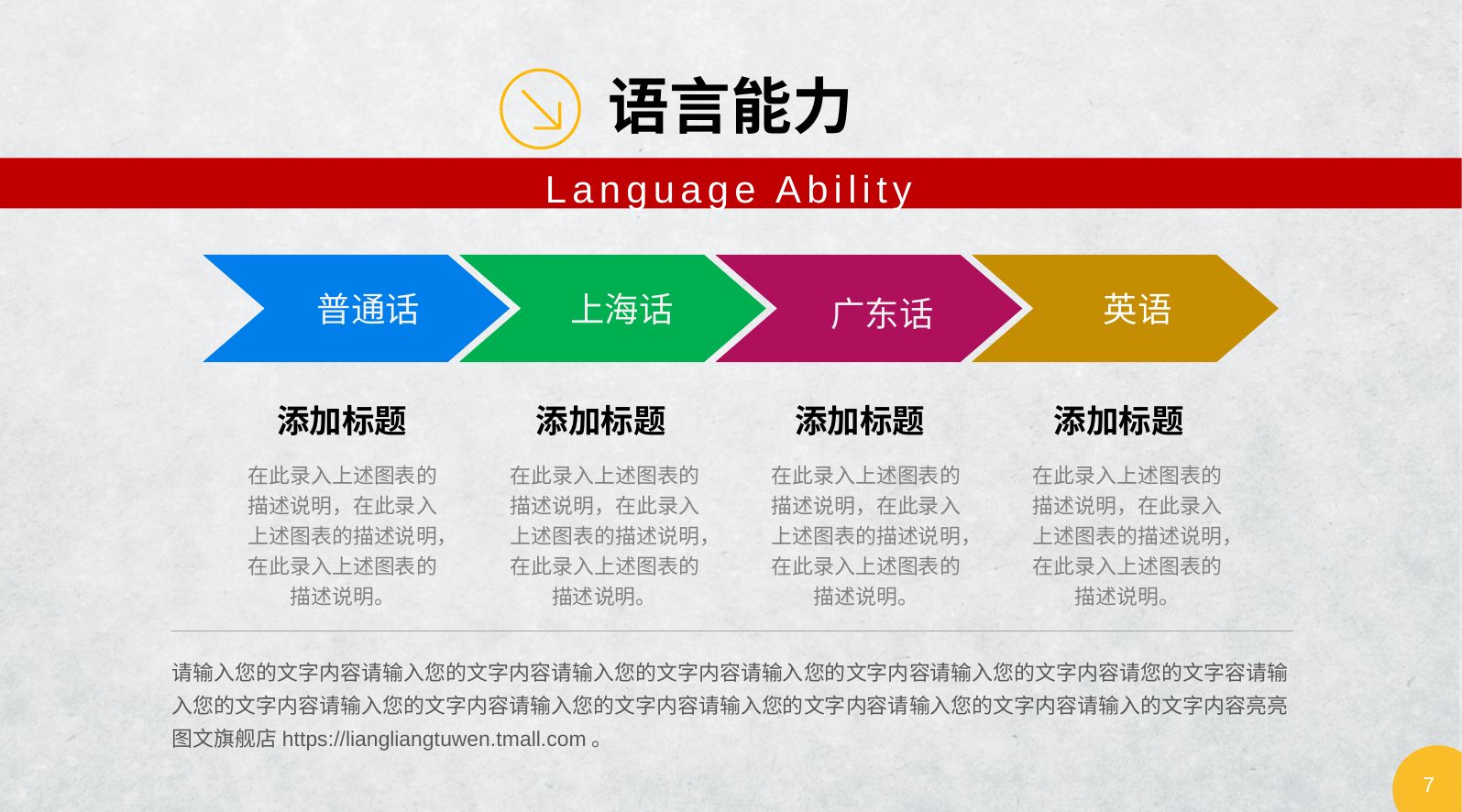

语言能力

Language Ability

普通话

上海话

广东话

英语
添加标题
添加标题
添加标题
添加标题
在此录入上述图表的描述说明，在此录入上述图表的描述说明，在此录入上述图表的描述说明。
在此录入上述图表的描述说明，在此录入上述图表的描述说明，在此录入上述图表的描述说明。
在此录入上述图表的描述说明，在此录入上述图表的描述说明，在此录入上述图表的描述说明。
在此录入上述图表的描述说明，在此录入上述图表的描述说明，在此录入上述图表的描述说明。
请输入您的文字内容请输入您的文字内容请输入您的文字内容请输入您的文字内容请输入您的文字内容请您的文字容请输入您的文字内容请输入您的文字内容请输入您的文字内容请输入您的文字内容请输入您的文字内容请输入的文字内容亮亮图文旗舰店https://liangliangtuwen.tmall.com。